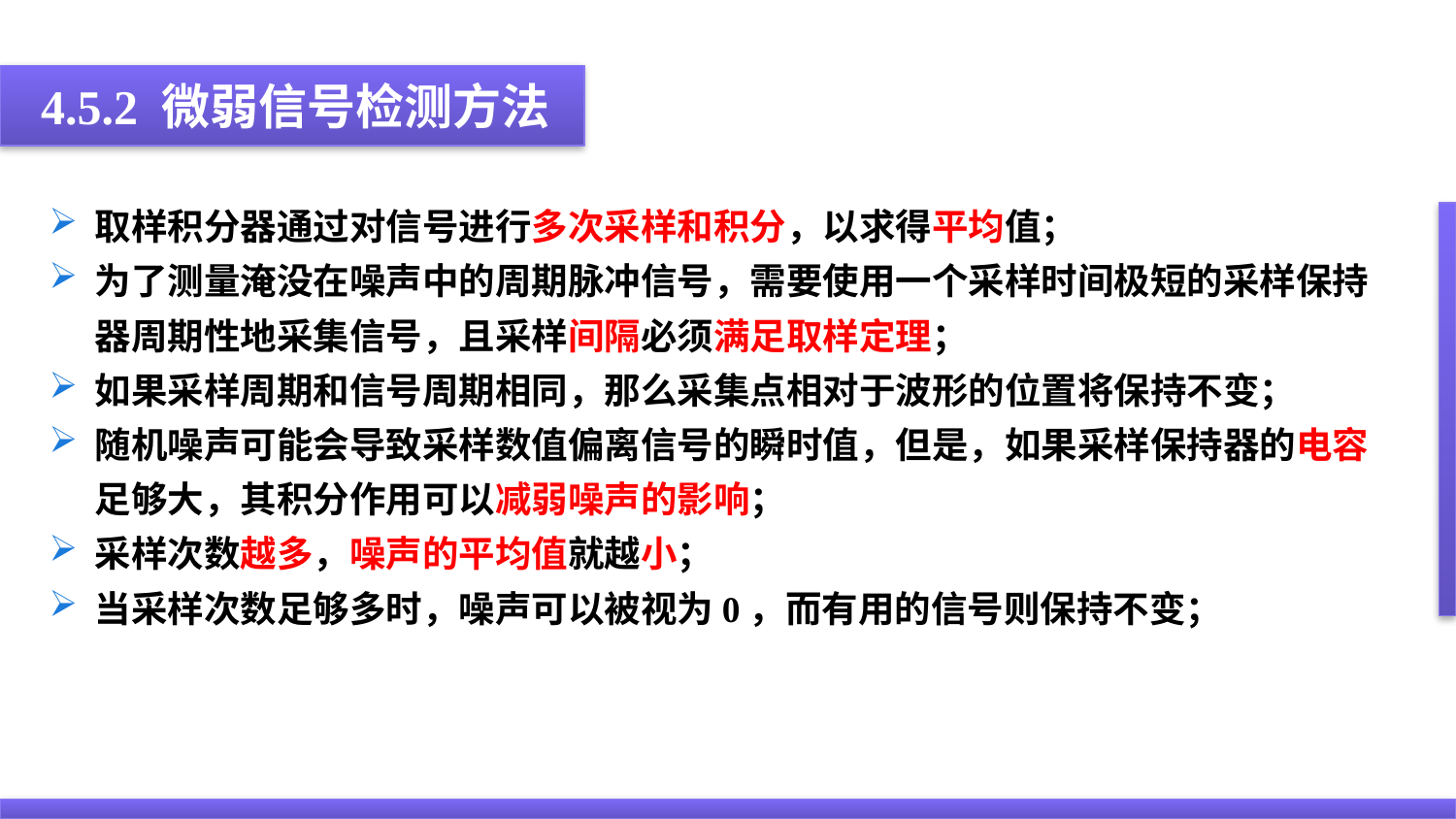

4.5.2 微弱信号检测方法
取样积分器通过对信号进行多次采样和积分，以求得平均值；
为了测量淹没在噪声中的周期脉冲信号，需要使用一个采样时间极短的采样保持器周期性地采集信号，且采样间隔必须满足取样定理；
如果采样周期和信号周期相同，那么采集点相对于波形的位置将保持不变；
随机噪声可能会导致采样数值偏离信号的瞬时值，但是，如果采样保持器的电容足够大，其积分作用可以减弱噪声的影响；
采样次数越多，噪声的平均值就越小；
当采样次数足够多时，噪声可以被视为0，而有用的信号则保持不变；